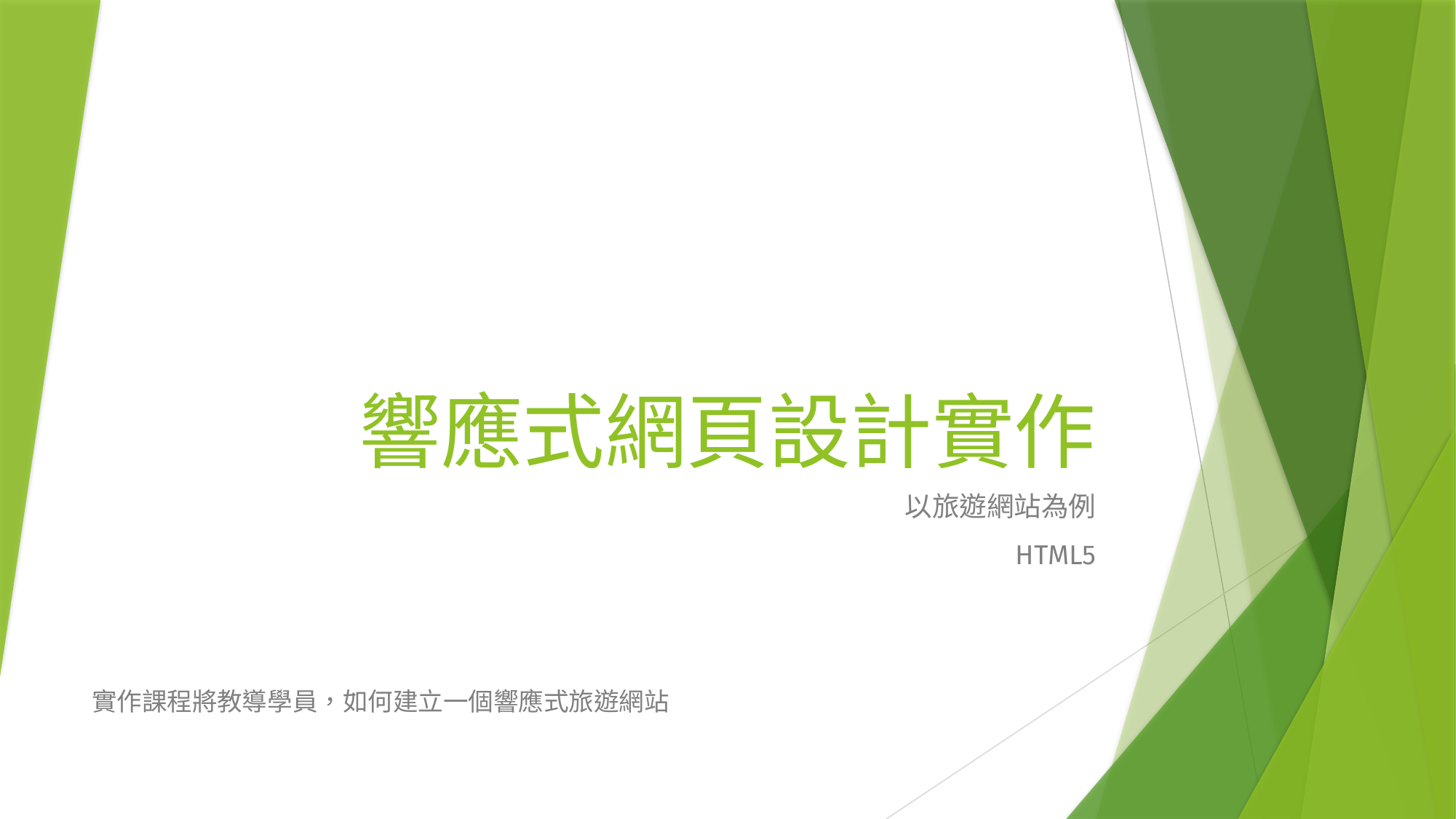

# 響應式網頁設計實作
以旅遊網站為例
HTML5
實作課程將教導學員，如何建立一個響應式旅遊網站